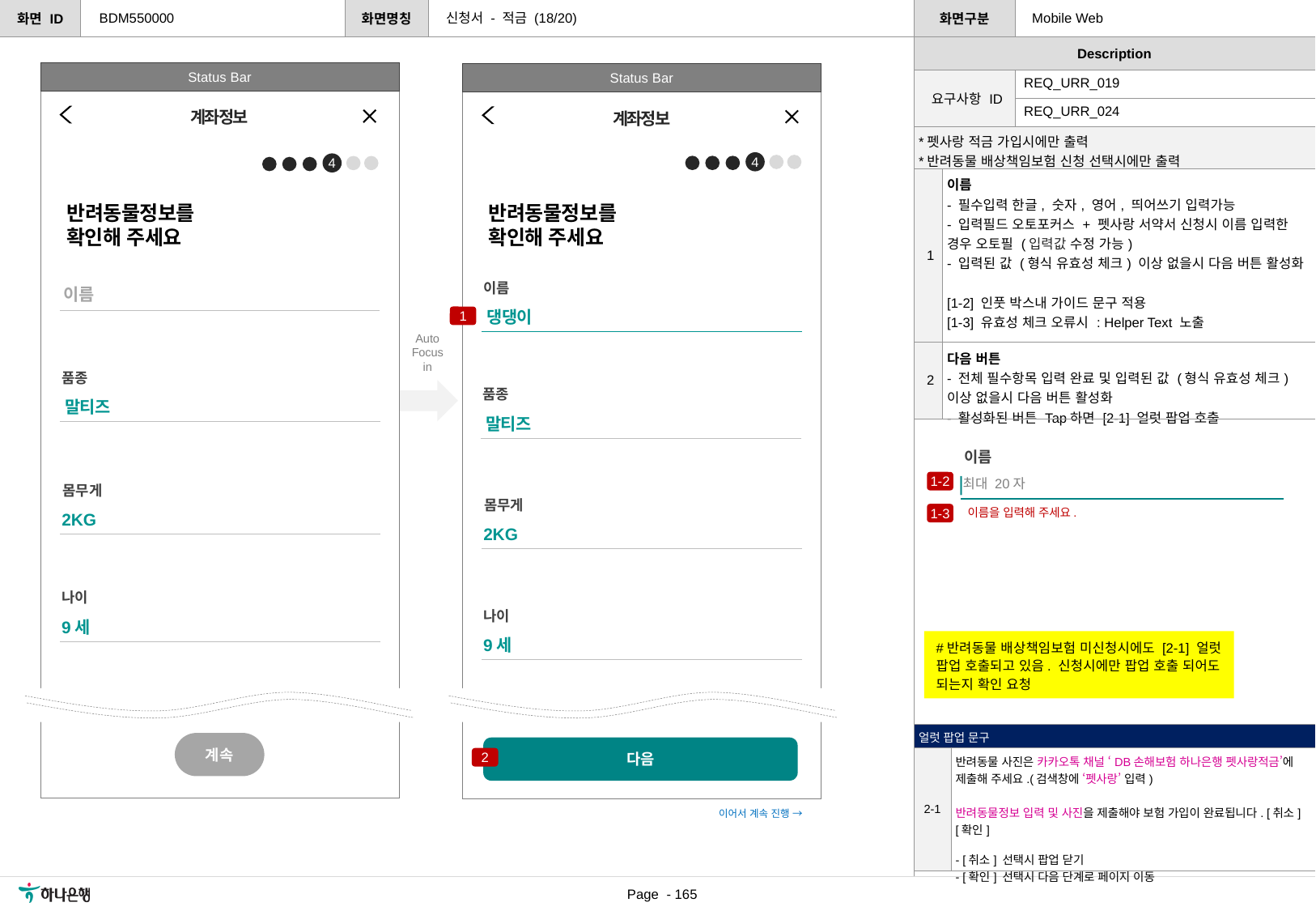

신청서 - 적금 (18/20)
BDM550000
Mobile Web
Status Bar

Status Bar

| 요구사항 ID | REQ\_URR\_019 |
| --- | --- |
|  | REQ\_URR\_024 |

계좌정보
계좌정보
| \*펫사랑 적금 가입시에만 출력 \*반려동물 배상책임보험 신청 선택시에만 출력 |  |
| --- | --- |
| 1 | 이름 - 필수입력 한글, 숫자, 영어, 띄어쓰기 입력가능 - 입력필드 오토포커스 + 펫사랑 서약서 신청시 이름 입력한 경우 오토필 (입력값 수정 가능) - 입력된 값 (형식 유효성 체크) 이상 없을시 다음 버튼 활성화 [1-2] 인풋 박스내 가이드 문구 적용 [1-3] 유효성 체크 오류시 : Helper Text 노출 \*텍스트 필드 유효성 체크 별도 정의 참고 |
| 2 | 다음 버튼 - 전체 필수항목 입력 완료 및 입력된 값 (형식 유효성 체크) 이상 없을시 다음 버튼 활성화 - 활성화된 버튼 Tap하면 [2-1] 얼럿 팝업 호출 |
4

4

반려동물정보를
확인해 주세요
반려동물정보를
확인해 주세요
이름
이름
댕댕이
1
Auto
Focus in
품종
품종
말티즈

말티즈
이름
|
최대 20자
1-2
몸무게
2KG
몸무게
2KG
이름을 입력해 주세요.
1-3
나이
9세
나이
9세
#반려동물 배상책임보험 미신청시에도 [2-1] 얼럿 팝업 호출되고 있음. 신청시에만 팝업 호출 되어도 되는지 확인 요청

계속

| 얼럿 팝업 문구 |  |
| --- | --- |
| 2-1 | 반려동물 사진은 카카오톡 채널 ‘DB손해보험 하나은행 펫사랑적금’에 제출해 주세요.(검색창에 ‘펫사랑’ 입력) 반려동물정보 입력 및 사진을 제출해야 보험 가입이 완료됩니다. [취소] [확인] - [취소] 선택시 팝업 닫기 - [확인] 선택시 다음 단계로 페이지 이동 |
다음
2
이어서 계속 진행 →